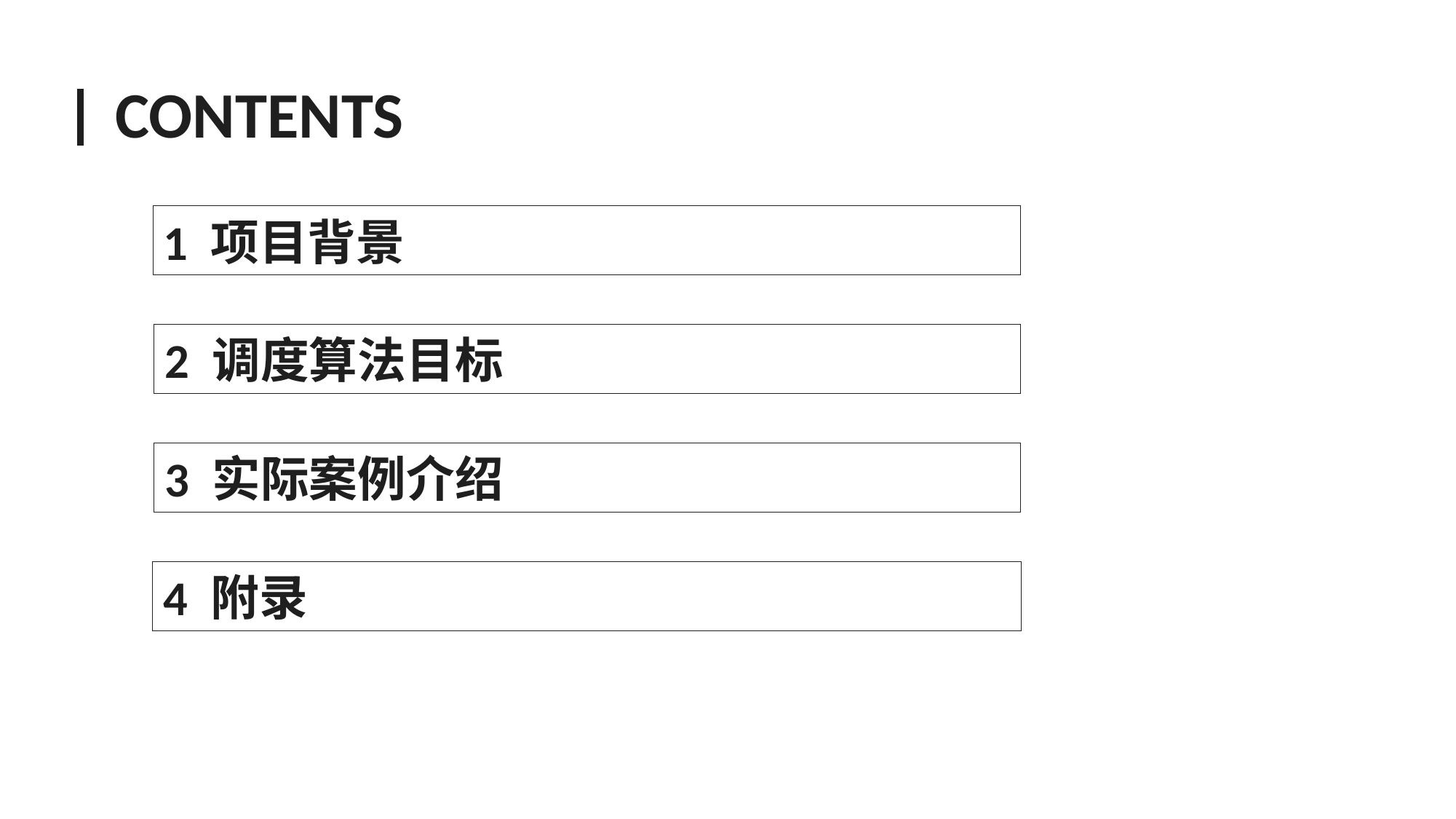

CONTENTS
1 项目背景
2 调度算法目标
3 实际案例介绍
4 附录